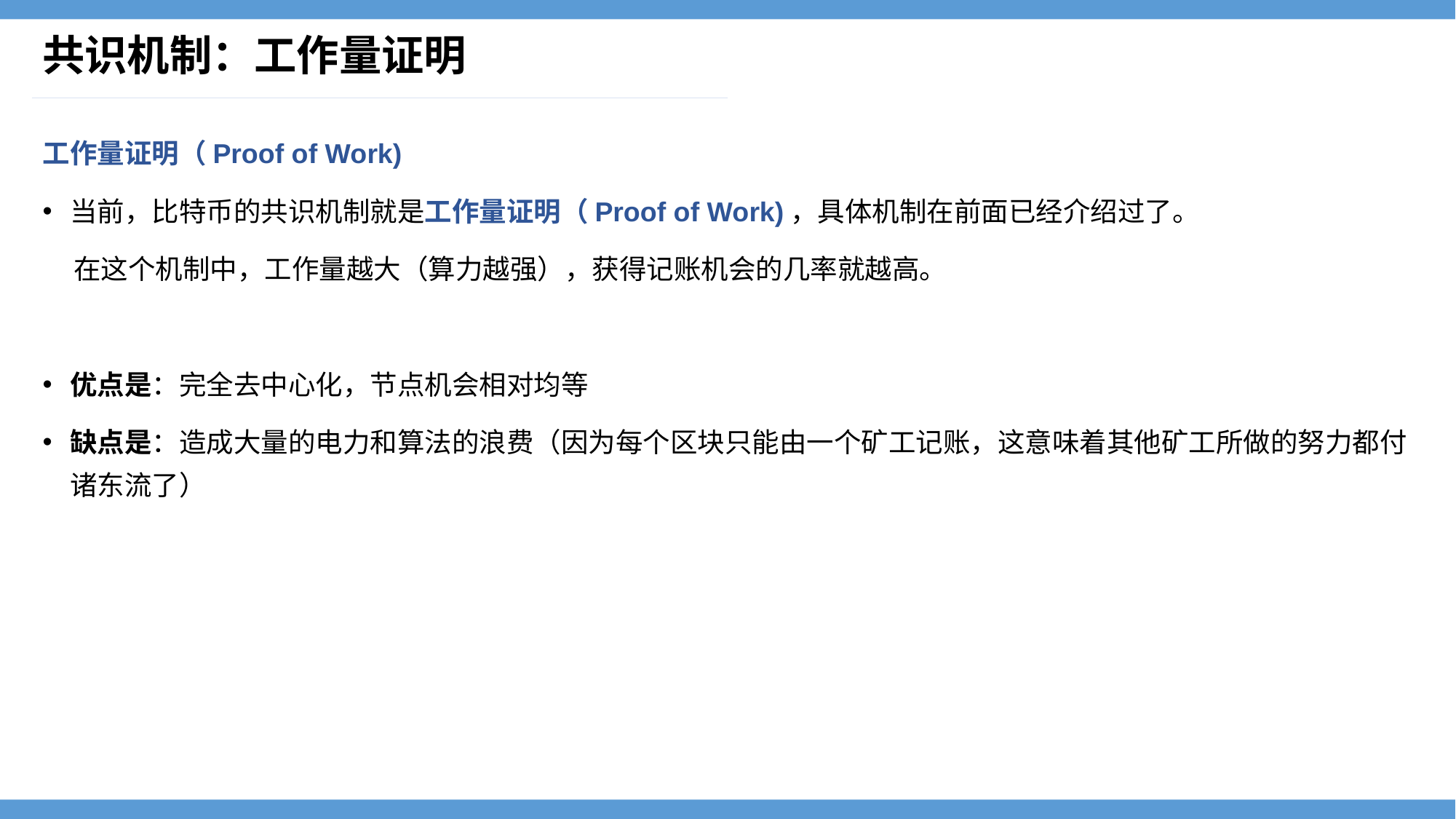

# 共识机制：工作量证明
工作量证明（Proof of Work)
当前，比特币的共识机制就是工作量证明（Proof of Work)，具体机制在前面已经介绍过了。
    在这个机制中，工作量越大（算力越强），获得记账机会的几率就越高。

优点是：完全去中心化，节点机会相对均等
缺点是：造成大量的电力和算法的浪费（因为每个区块只能由一个矿工记账，这意味着其他矿工所做的努力都付诸东流了）